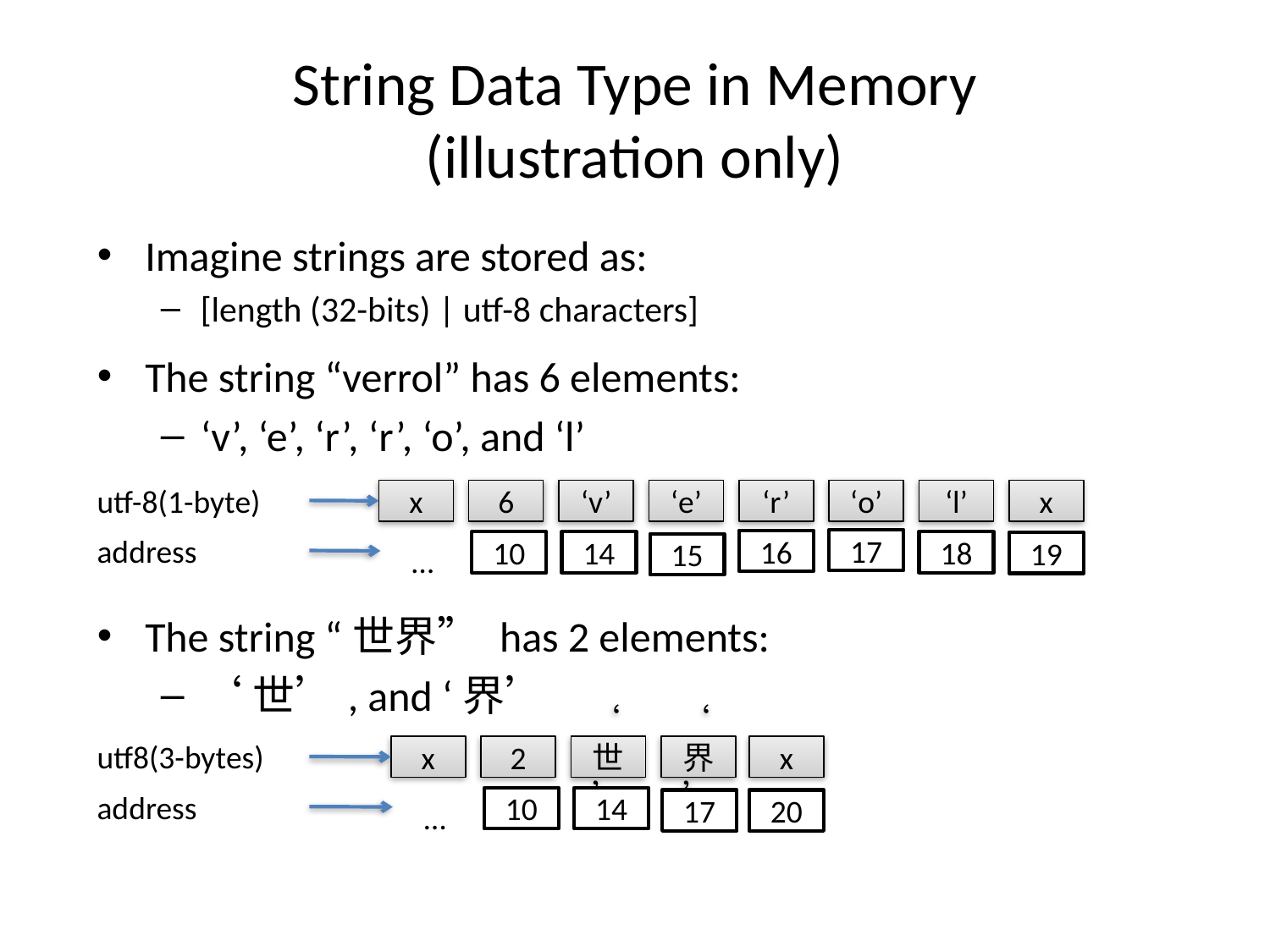

# String Data Type in Memory (illustration only)
Imagine strings are stored as:
[length (32-bits) | utf-8 characters]
The string “verrol” has 6 elements:
‘v’, ‘e’, ‘r’, ‘r’, ‘o’, and ‘l’
utf-8(1-byte)
x
6
‘v’
‘e’
‘r’
‘o’
‘l’
x
address
17
16
10
14
18
19
15
…
The string “世界” has 2 elements:
‘世’, and ‘界’
utf8(3-bytes)
x
2
‘世’
‘界’
x
address
10
14
17
20
…